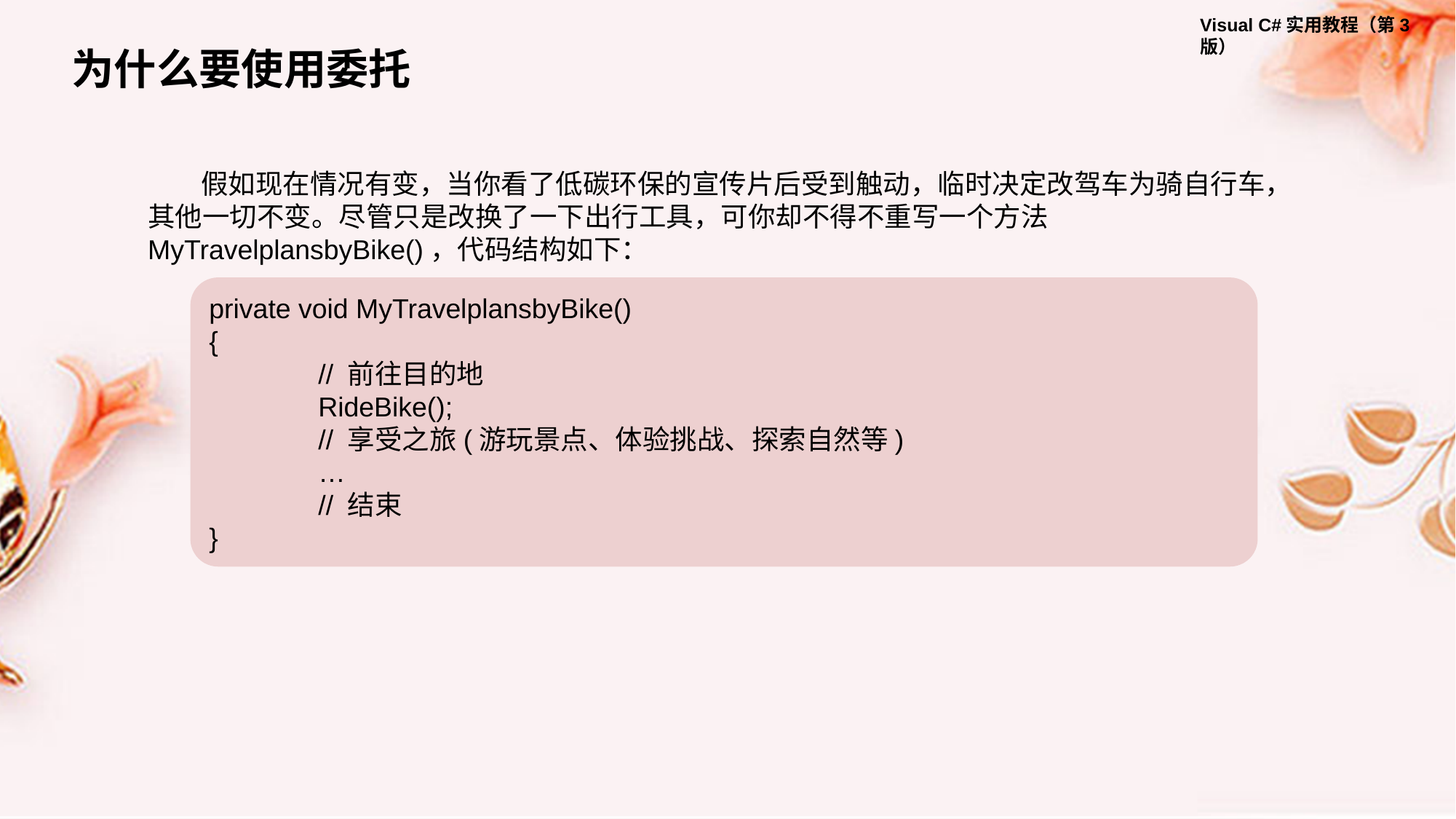

为什么要使用委托
假如现在情况有变，当你看了低碳环保的宣传片后受到触动，临时决定改驾车为骑自行车，其他一切不变。尽管只是改换了一下出行工具，可你却不得不重写一个方法MyTravelplansbyBike()，代码结构如下：
private void MyTravelplansbyBike()
{
	// 前往目的地
	RideBike();
	// 享受之旅(游玩景点、体验挑战、探索自然等)
	…
	// 结束
}